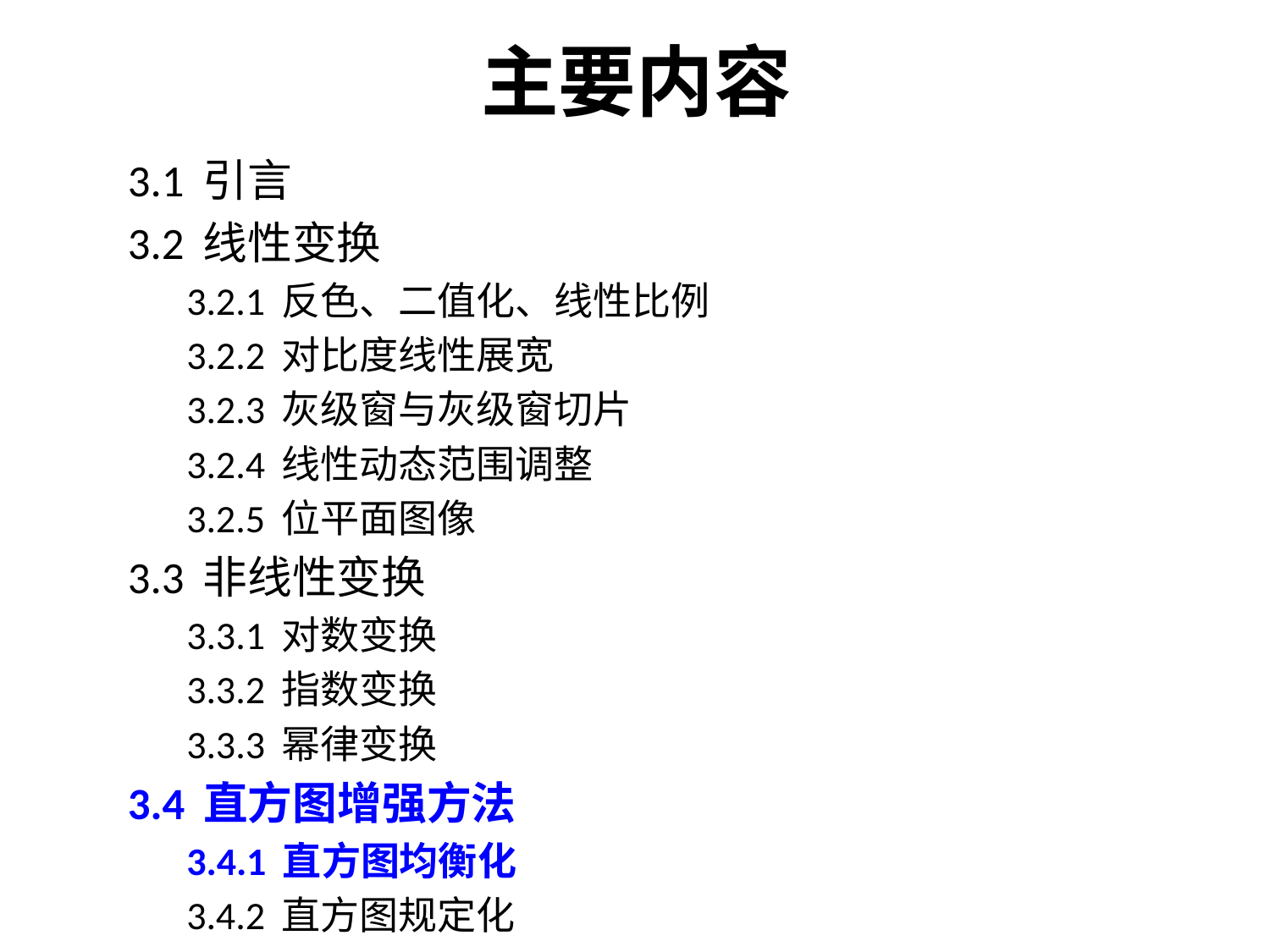

# 主要内容
3.1 引言
3.2 线性变换
3.2.1 反色、二值化、线性比例
3.2.2 对比度线性展宽
3.2.3 灰级窗与灰级窗切片
3.2.4 线性动态范围调整
3.2.5 位平面图像
3.3 非线性变换
3.3.1 对数变换
3.3.2 指数变换
3.3.3 幂律变换
3.4 直方图增强方法
3.4.1 直方图均衡化
3.4.2 直方图规定化